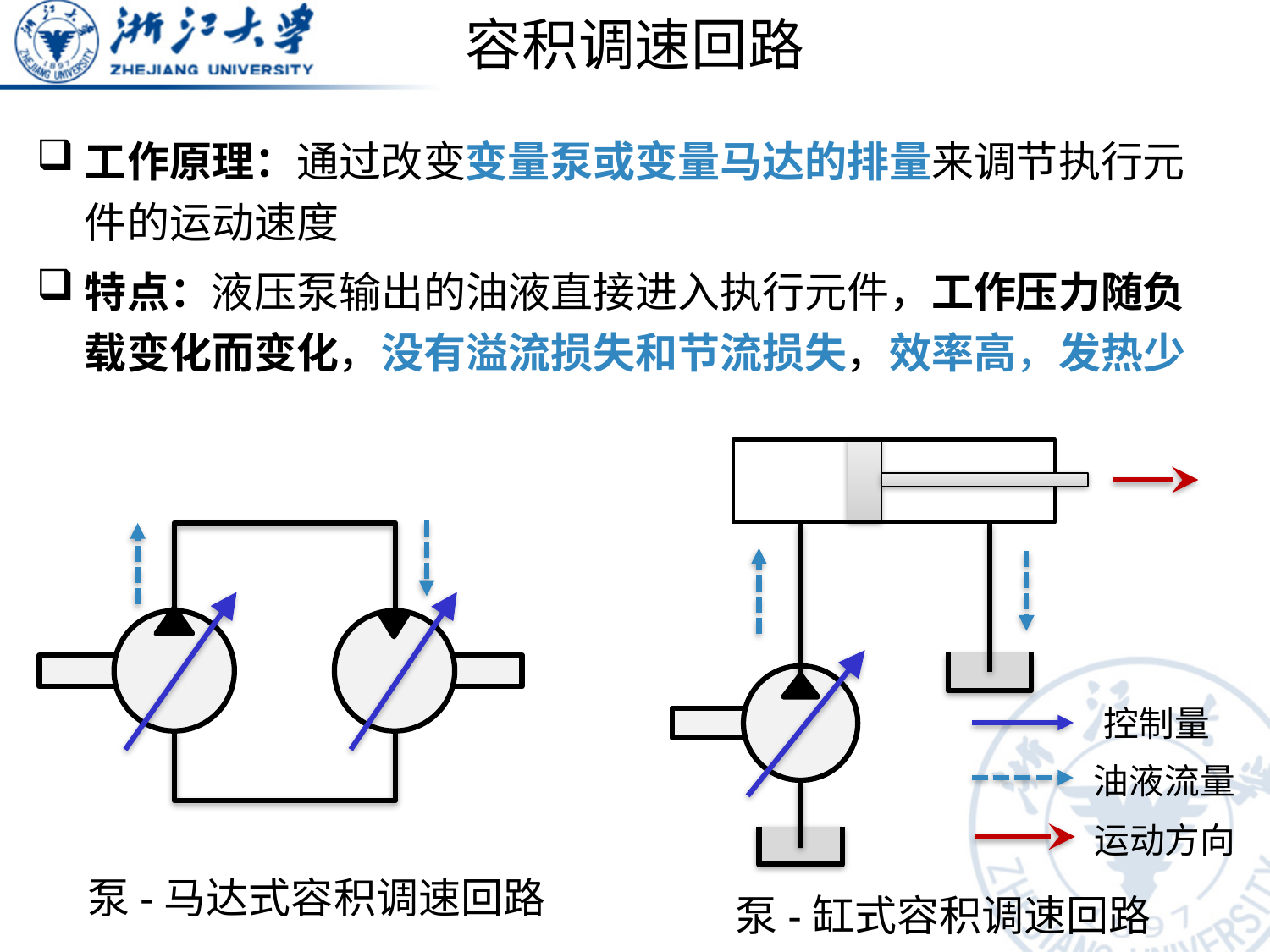

# 容积调速回路
工作原理：通过改变变量泵或变量马达的排量来调节执行元件的运动速度
特点：液压泵输出的油液直接进入执行元件，工作压力随负载变化而变化，没有溢流损失和节流损失，效率高，发热少

泵-缸式容积调速回路

泵-马达式容积调速回路
控制量
油液流量
运动方向